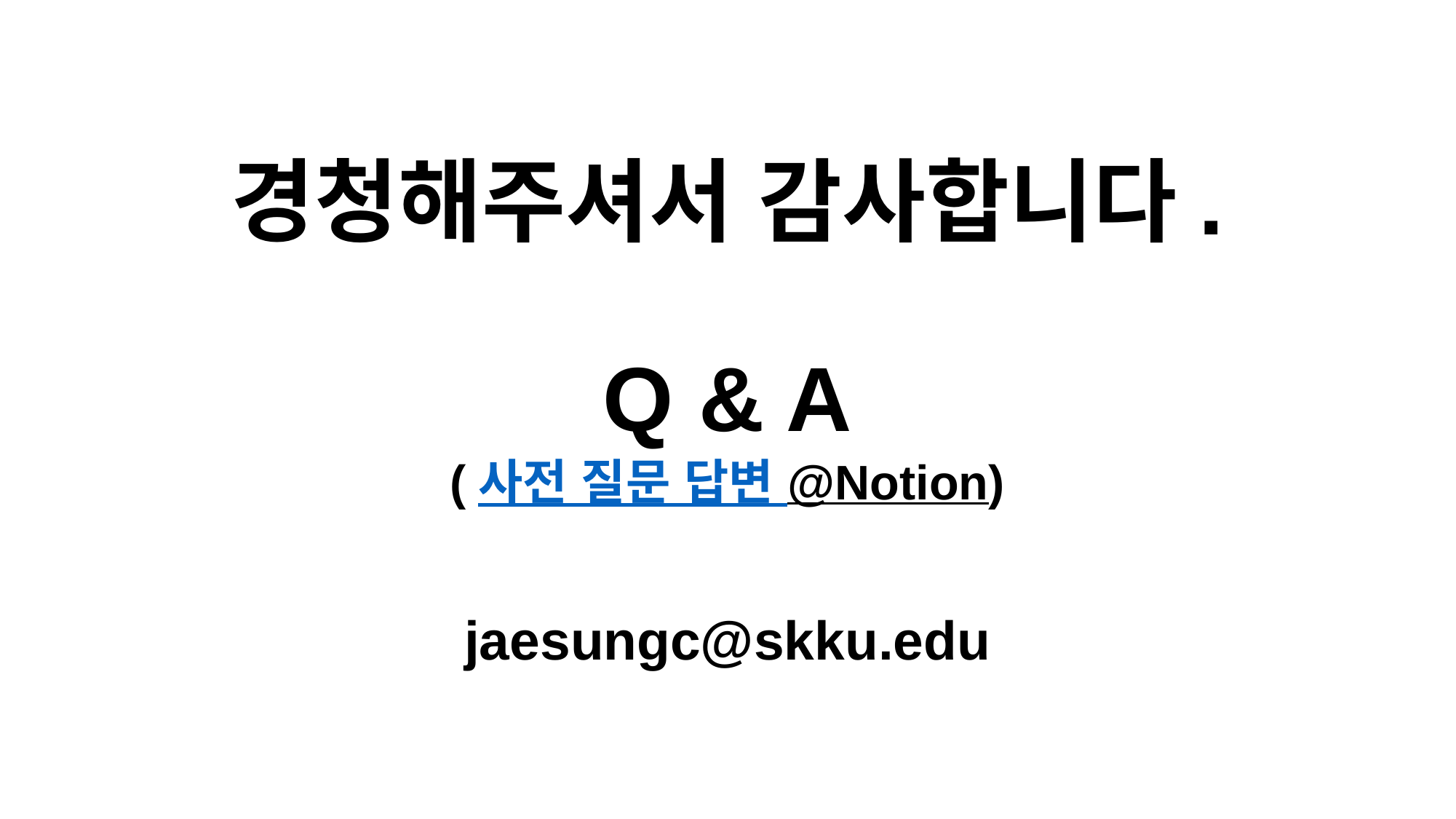

# 경청해주셔서 감사합니다. Q & A (사전 질문 답변 @Notion) jaesungc@skku.edu